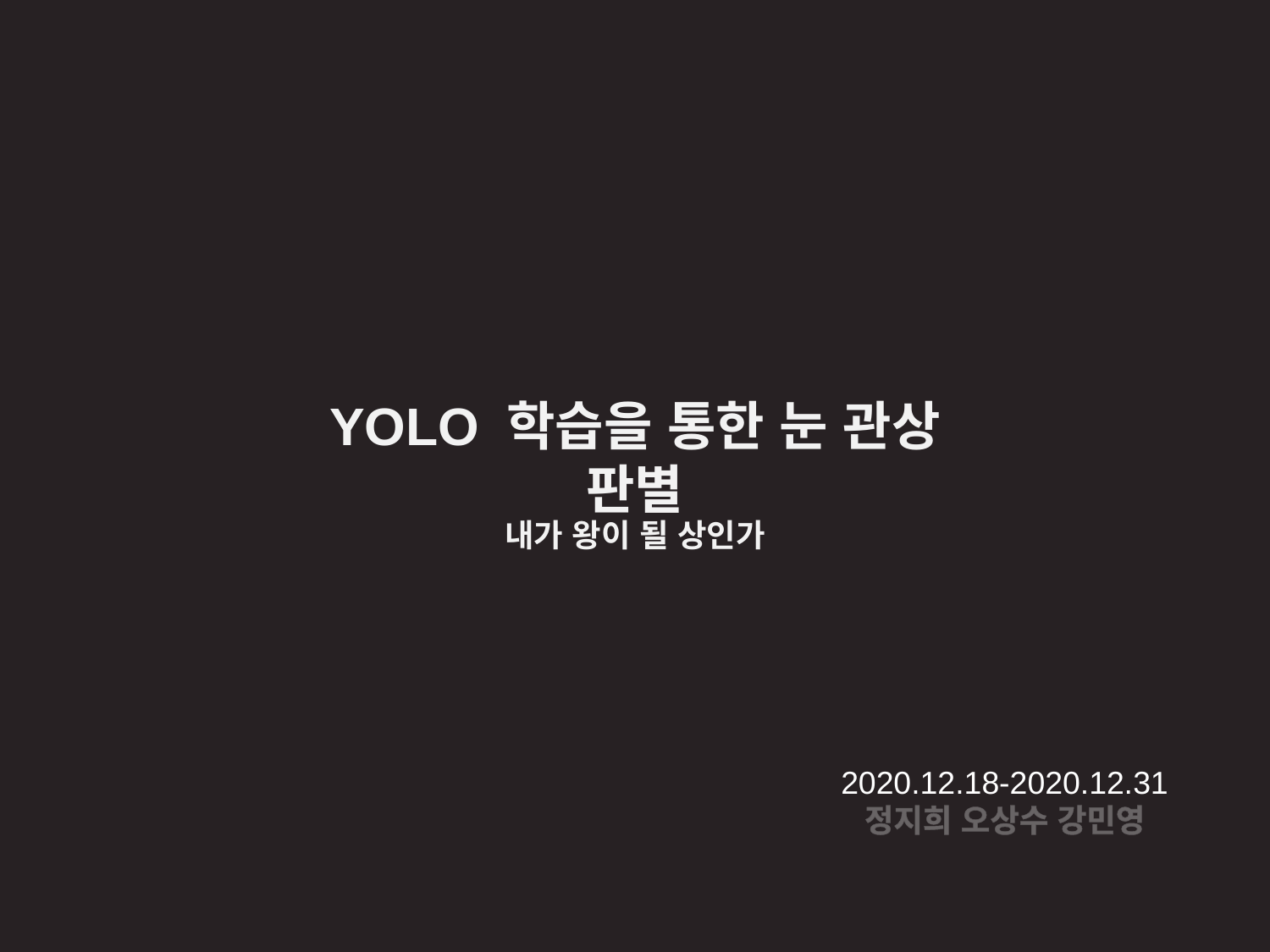

YOLO 학습을 통한 눈 관상 판별
내가 왕이 될 상인가
2020.12.18-2020.12.31 정지희 오상수 강민영